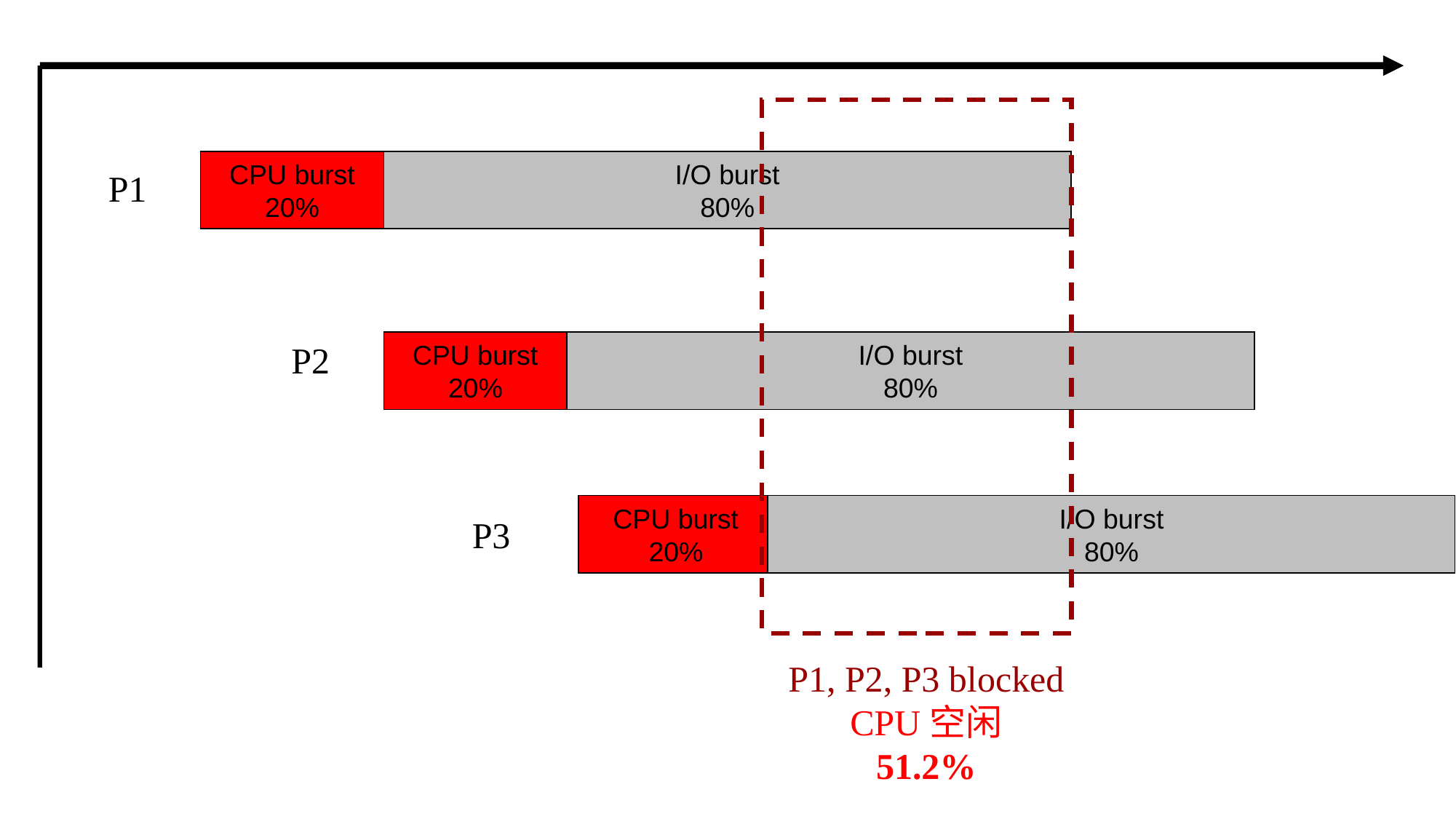

CPU burst
20%
I/O burst
80%
P1
P2
CPU burst
20%
I/O burst
80%
CPU burst
20%
I/O burst
80%
P3
P1, P2, P3 blocked
CPU空闲
51.2%